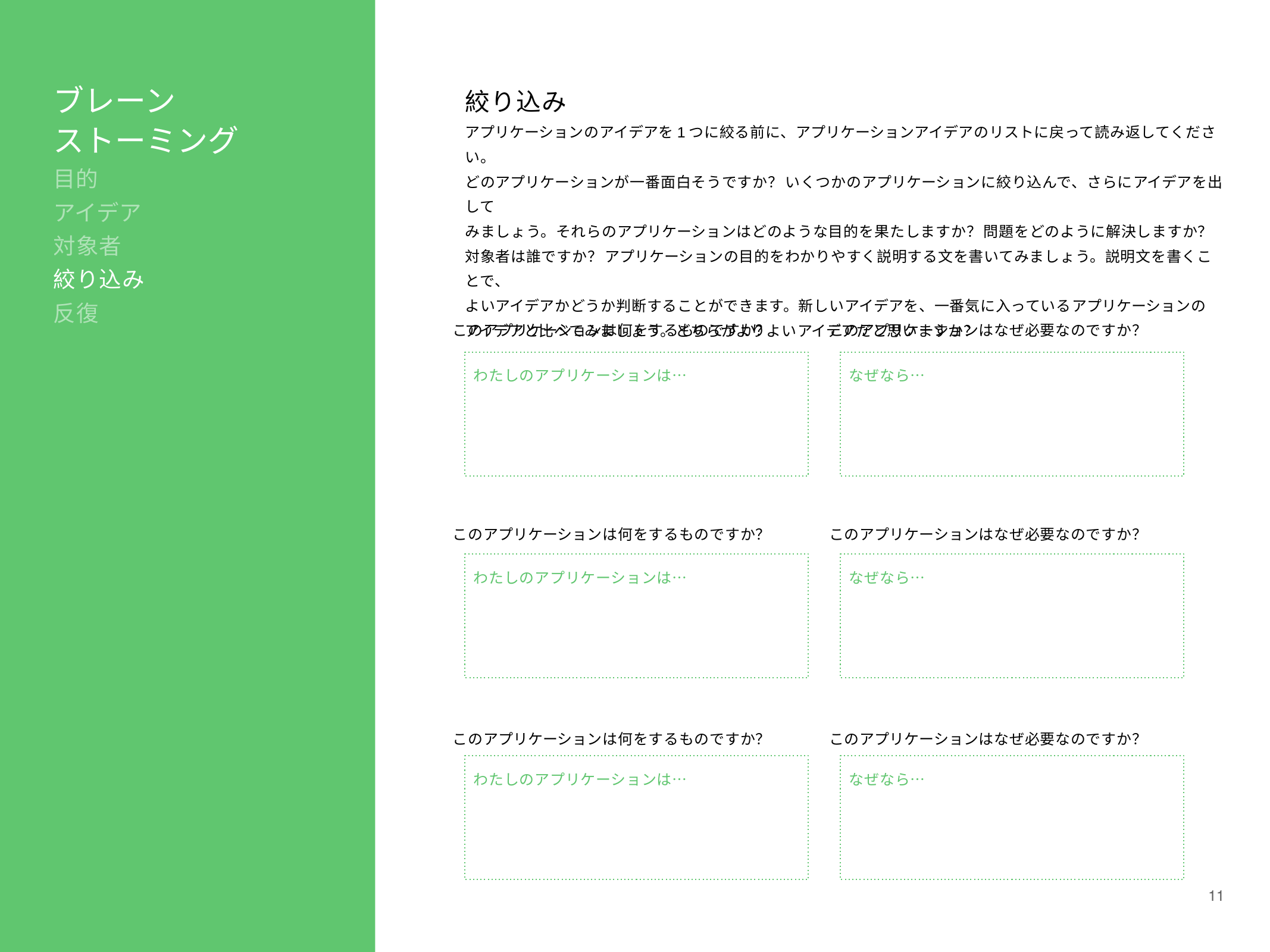

わたしのアプリケーションは…
なぜなら…
わたしのアプリケーションは…
なぜなら…
わたしのアプリケーションは…
なぜなら…
11